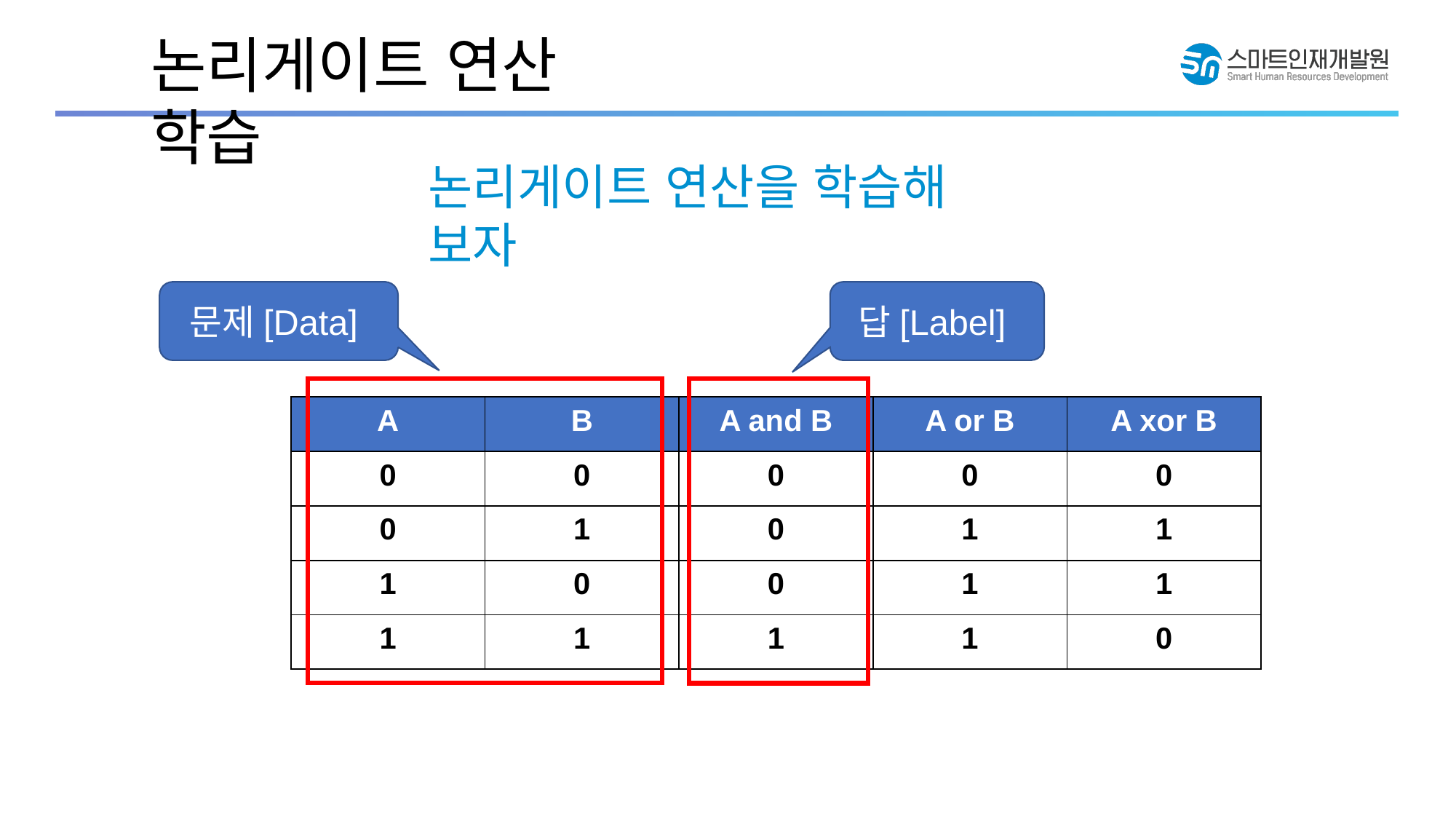

논리게이트 연산 학습
논리게이트 연산을 학습해 보자
문제[Data]
답[Label]

| A | B | A and B | A or B | A xor B |
| --- | --- | --- | --- | --- |
| 0 | 0 | 0 | 0 | 0 |
| 0 | 1 | 0 | 1 | 1 |
| 1 | 0 | 0 | 1 | 1 |
| 1 | 1 | 1 | 1 | 0 |